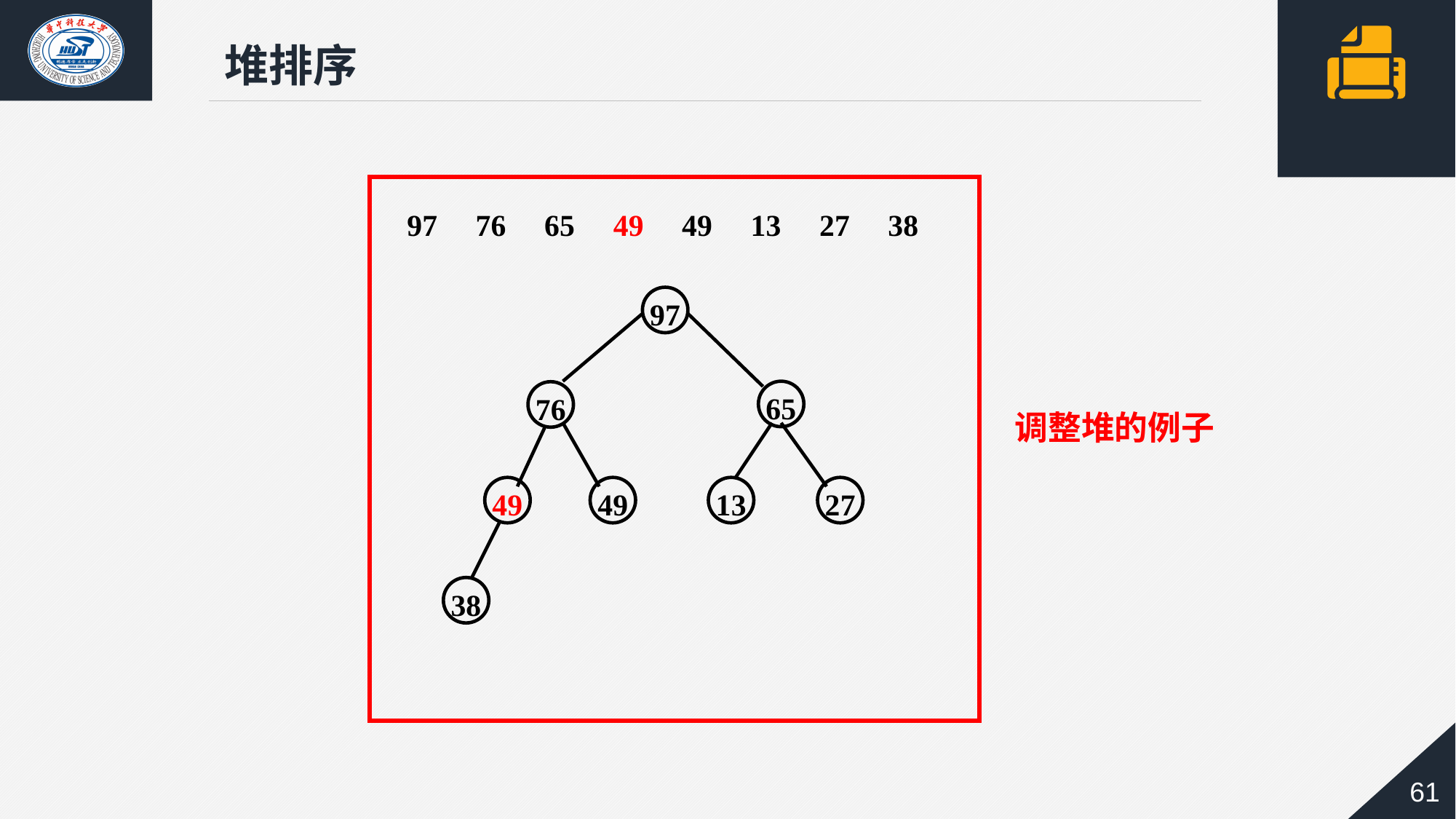

堆排序

97     76     65     49     49     13     27     38
97

65
76
调整堆的例子

49
49
13
27

38